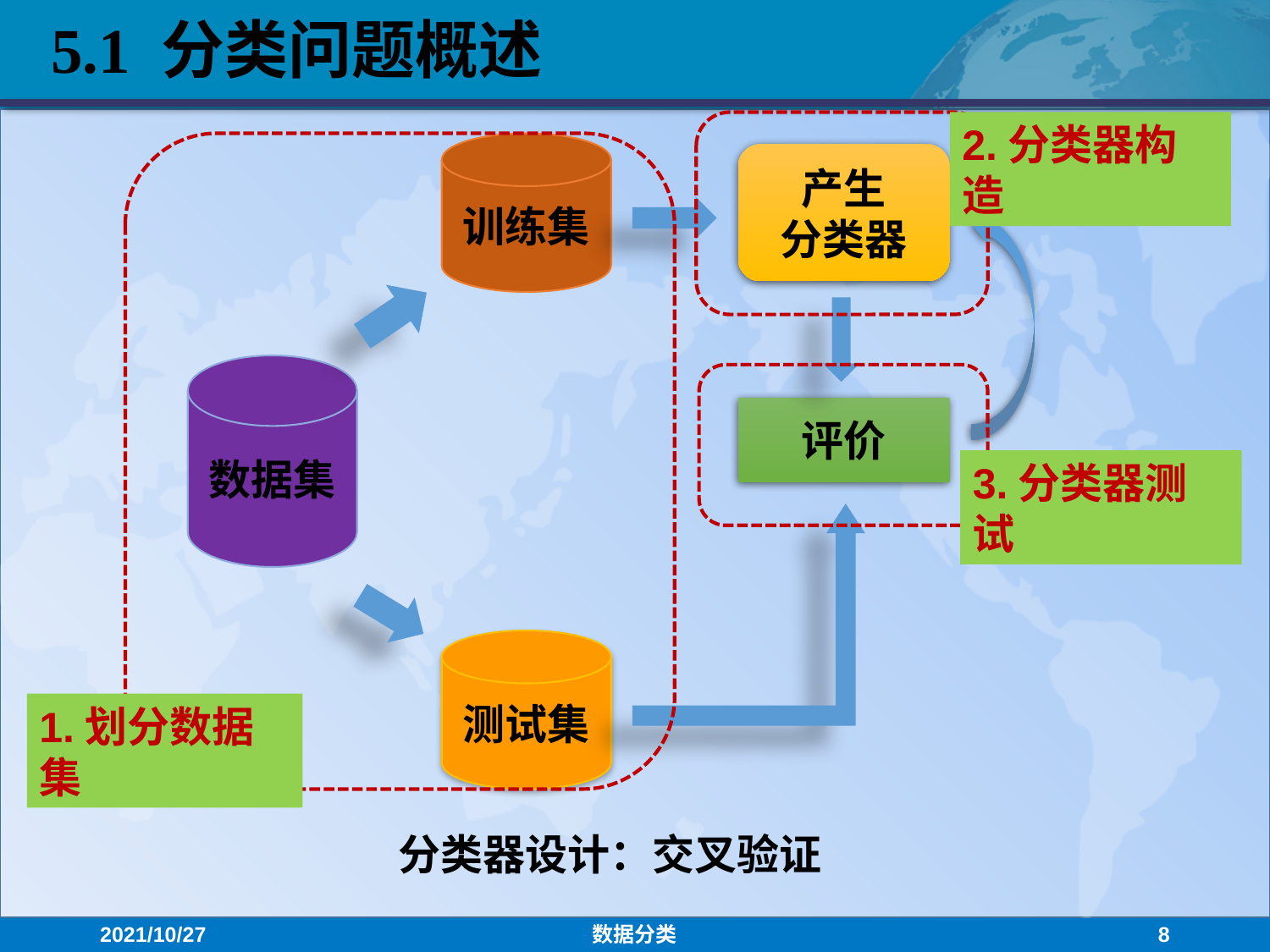

5.1 分类问题概述

2.分类器构造

训练集
产生
分类器

数据集

评价
3.分类器测试

测试集
1.划分数据集
分类器设计：交叉验证
2021/10/27
数据分类
8